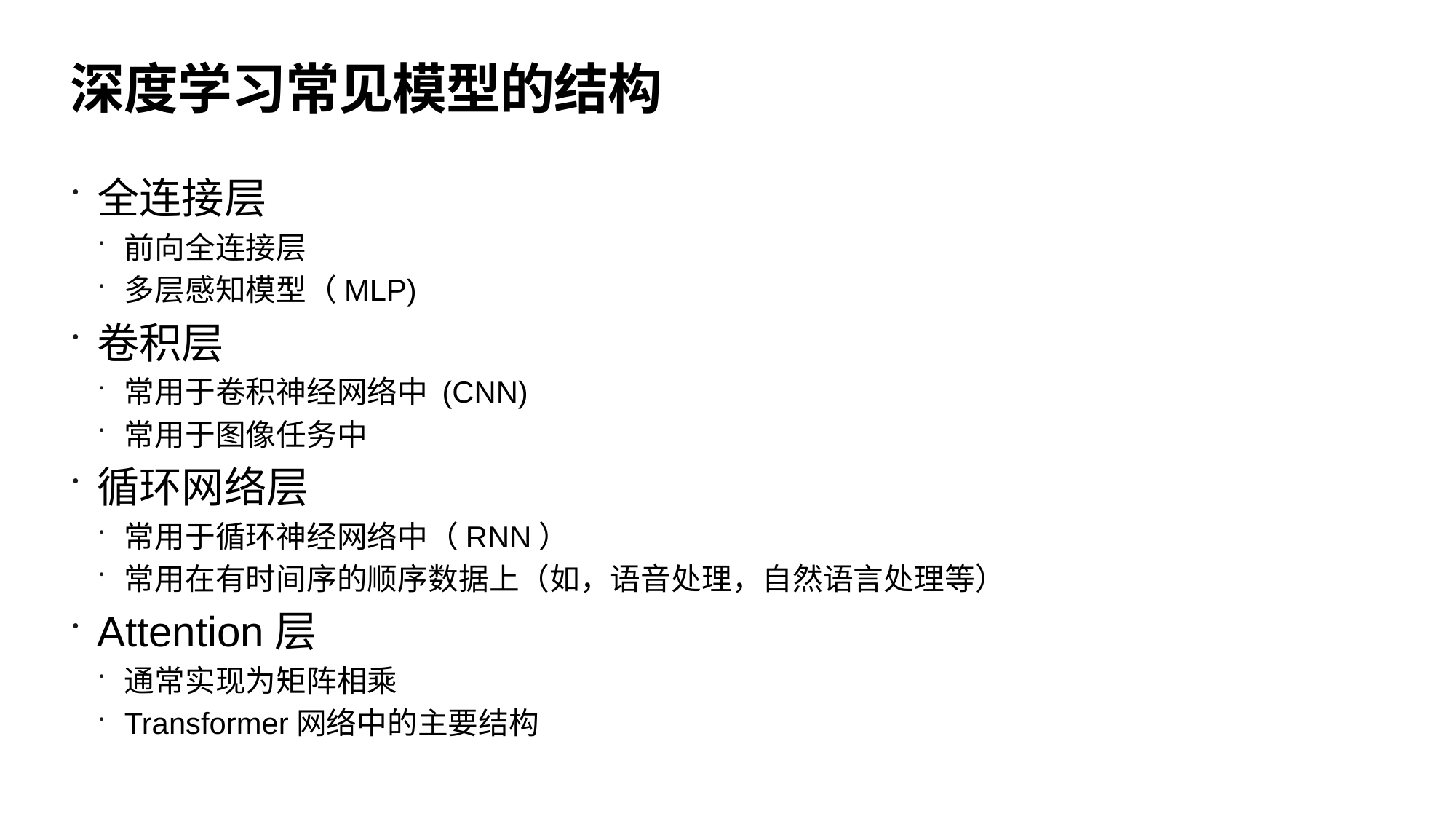

# 深度学习常见模型的结构
全连接层
前向全连接层
多层感知模型（MLP)
卷积层
常用于卷积神经网络中 (CNN)
常用于图像任务中
循环网络层
常用于循环神经网络中（RNN）
常用在有时间序的顺序数据上（如，语音处理，自然语言处理等）
Attention层
通常实现为矩阵相乘
Transformer网络中的主要结构